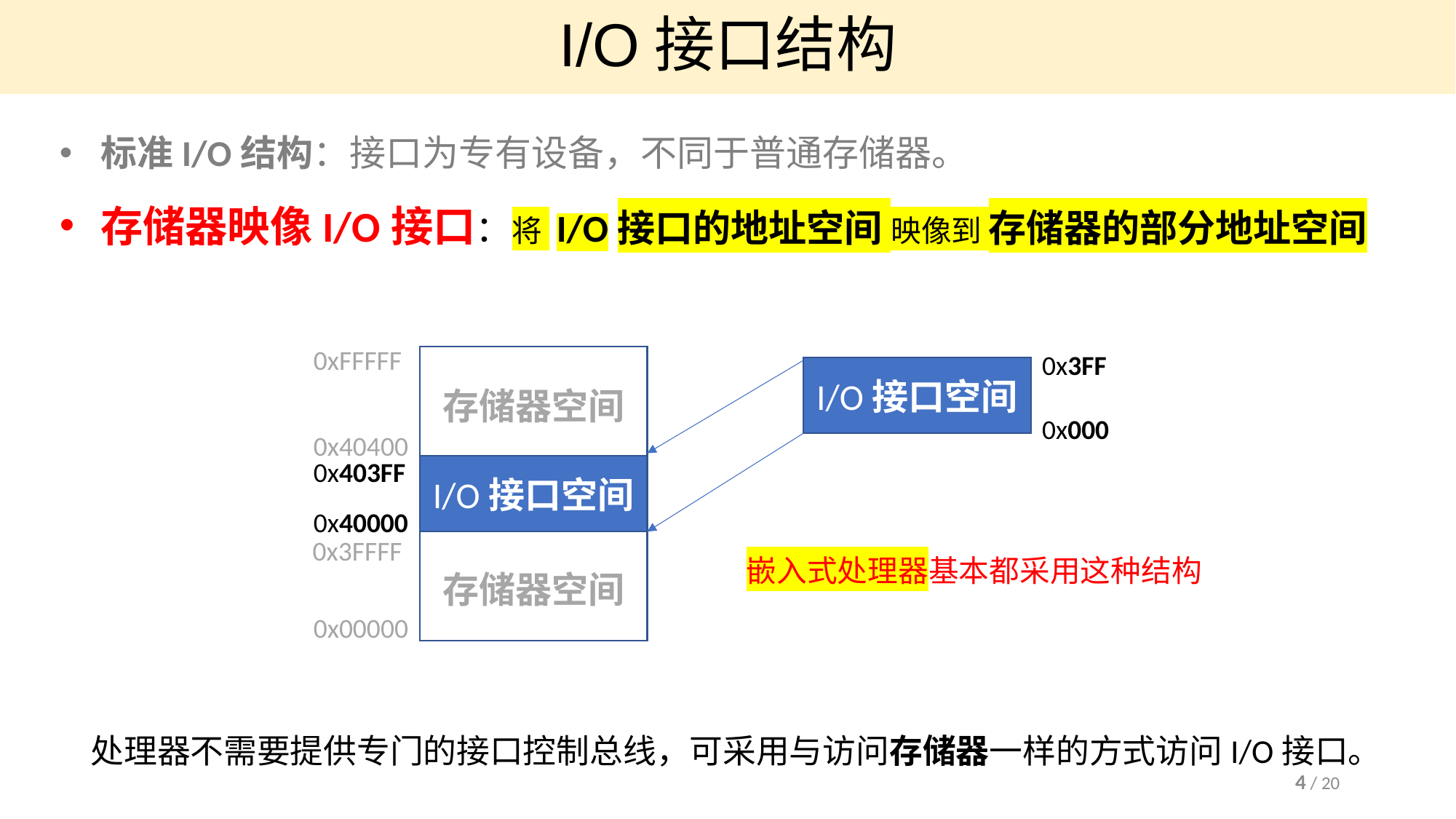

# I/O接口结构
标准I/O结构：接口为专有设备，不同于普通存储器。
存储器映像I/O接口：将 I/O接口的地址空间 映像到 存储器的部分地址空间
0xFFFFF
0x3FF

I/O接口空间
存储器空间
0x000
0x40400
0x403FF
I/O接口空间
0x40000
0x3FFFF

嵌入式处理器基本都采用这种结构
存储器空间
0x00000
处理器不需要提供专门的接口控制总线，可采用与访问存储器一样的方式访问I/O接口。
4 / 20